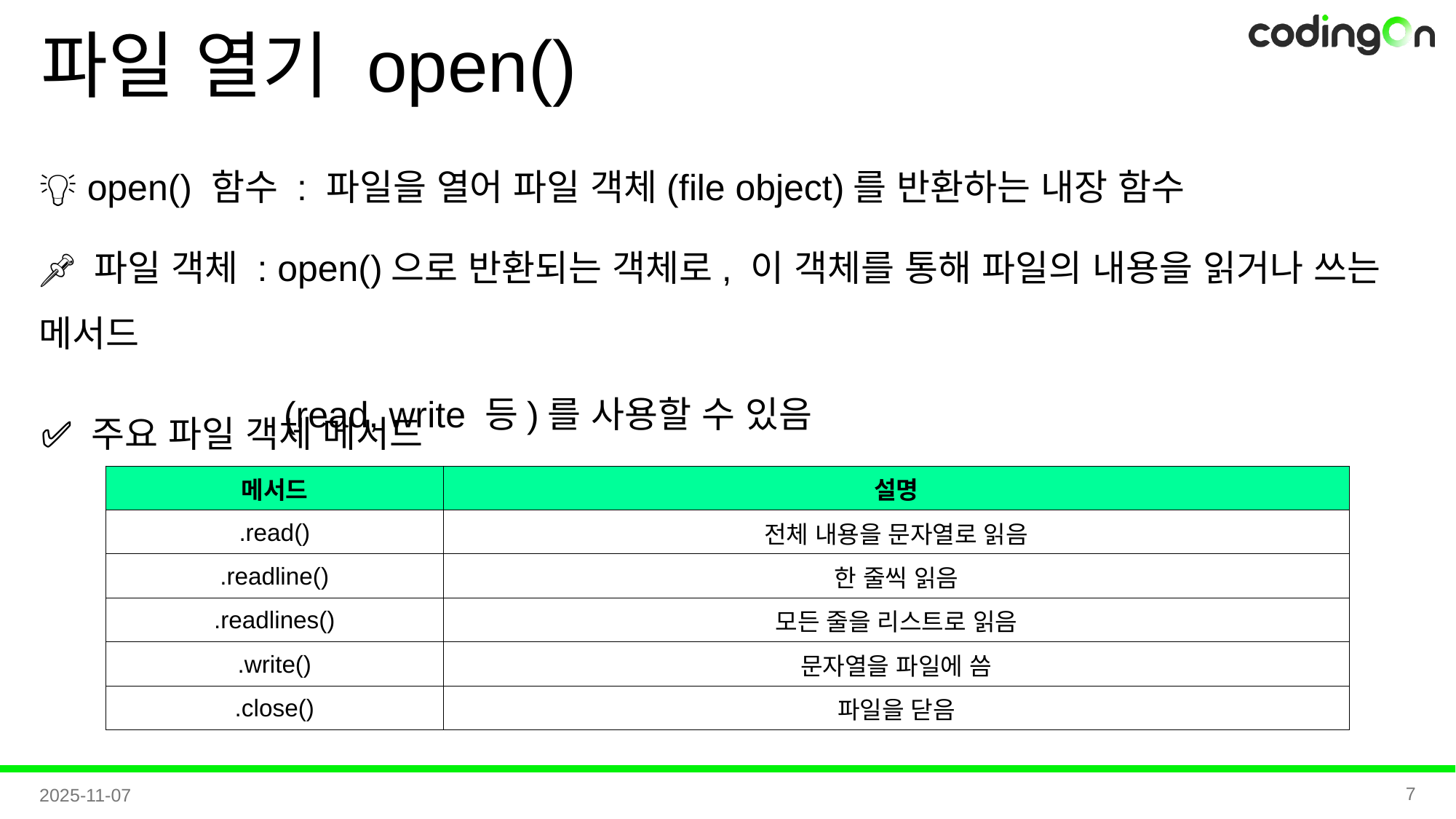

# 파일 열기 open()
💡 open() 함수 : 파일을 열어 파일 객체(file object)를 반환하는 내장 함수
📌 파일 객체 : open()으로 반환되는 객체로, 이 객체를 통해 파일의 내용을 읽거나 쓰는 메서드
                        (read, write 등)를 사용할 수 있음

✅ 주요 파일 객체 메서드
| 메서드 | 설명 |
| --- | --- |
| .read() | 전체 내용을 문자열로 읽음 |
| .readline() | 한 줄씩 읽음 |
| .readlines() | 모든 줄을 리스트로 읽음 |
| .write() | 문자열을 파일에 씀 |
| .close() | 파일을 닫음 |
7
2025-11-07